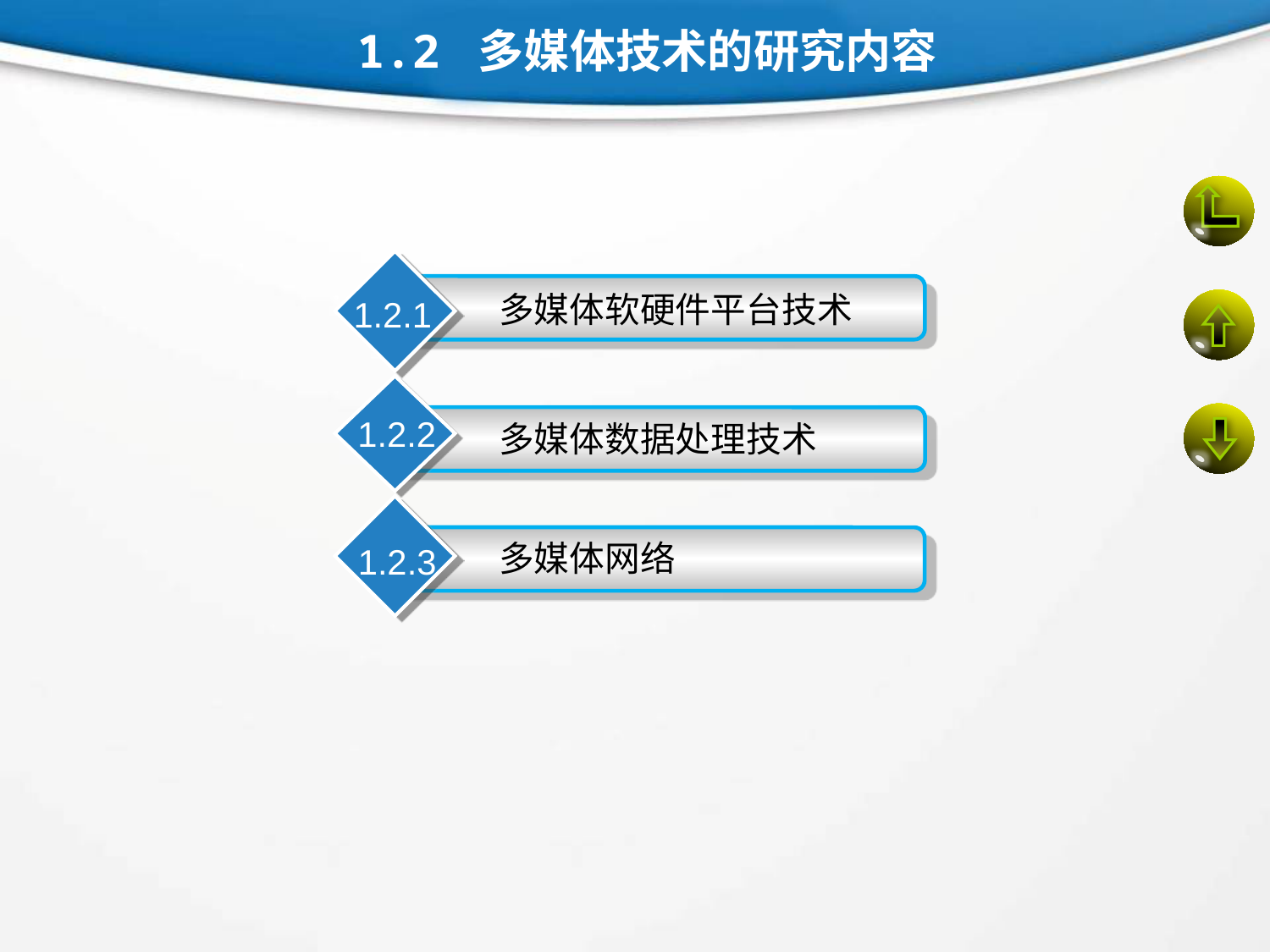

1.2 多媒体技术的研究内容

 多媒体软硬件平台技术
1.2.1

1.2.2

 多媒体数据处理技术

 多媒体网络
1.2.3